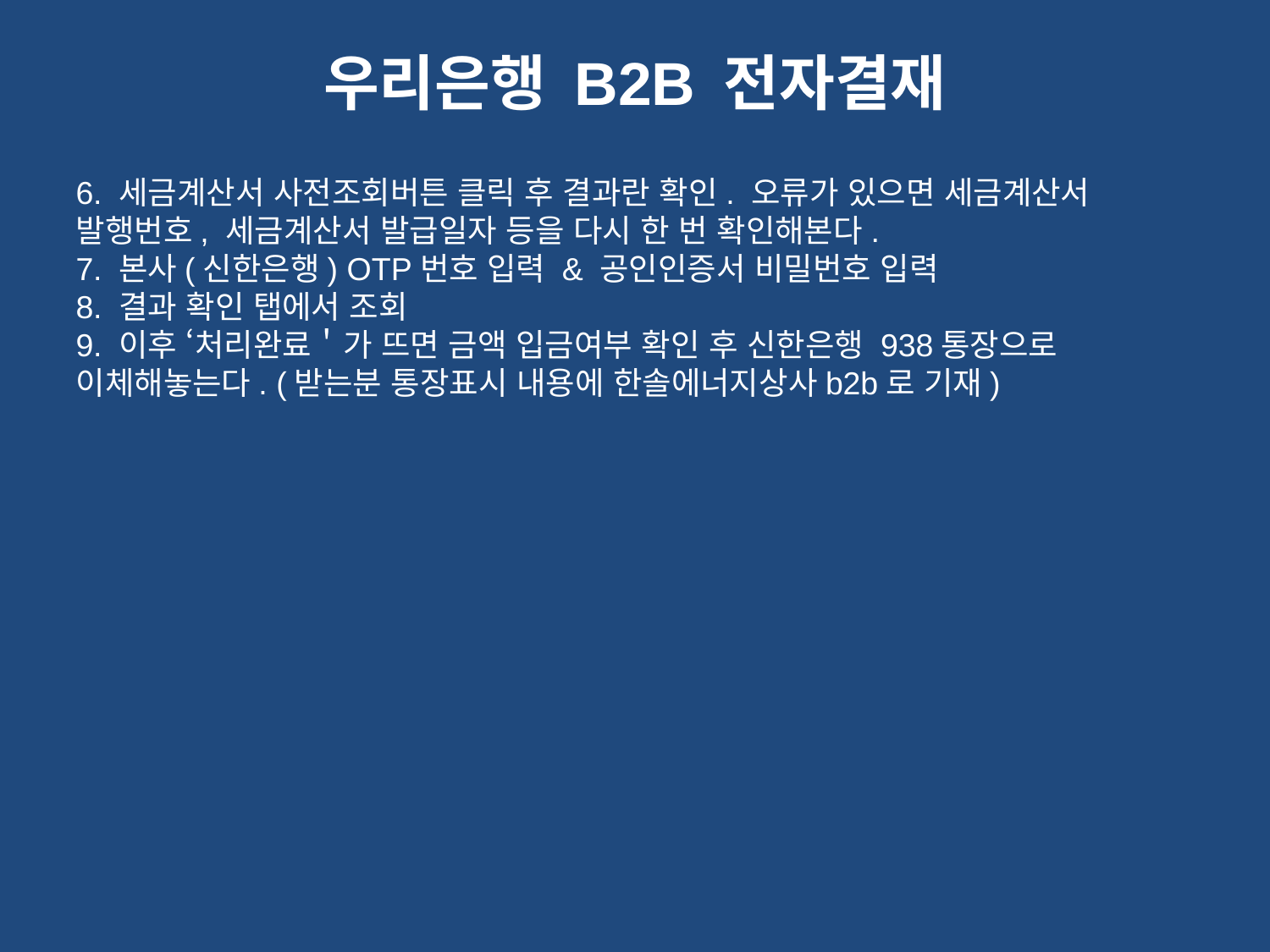

# 우리은행 B2B 전자결재
6. 세금계산서 사전조회버튼 클릭 후 결과란 확인. 오류가 있으면 세금계산서 발행번호, 세금계산서 발급일자 등을 다시 한 번 확인해본다.
7. 본사(신한은행) OTP번호 입력 & 공인인증서 비밀번호 입력
8. 결과 확인 탭에서 조회
9. 이후 ‘처리완료＇가 뜨면 금액 입금여부 확인 후 신한은행 938통장으로 이체해놓는다. (받는분 통장표시 내용에 한솔에너지상사b2b로 기재)